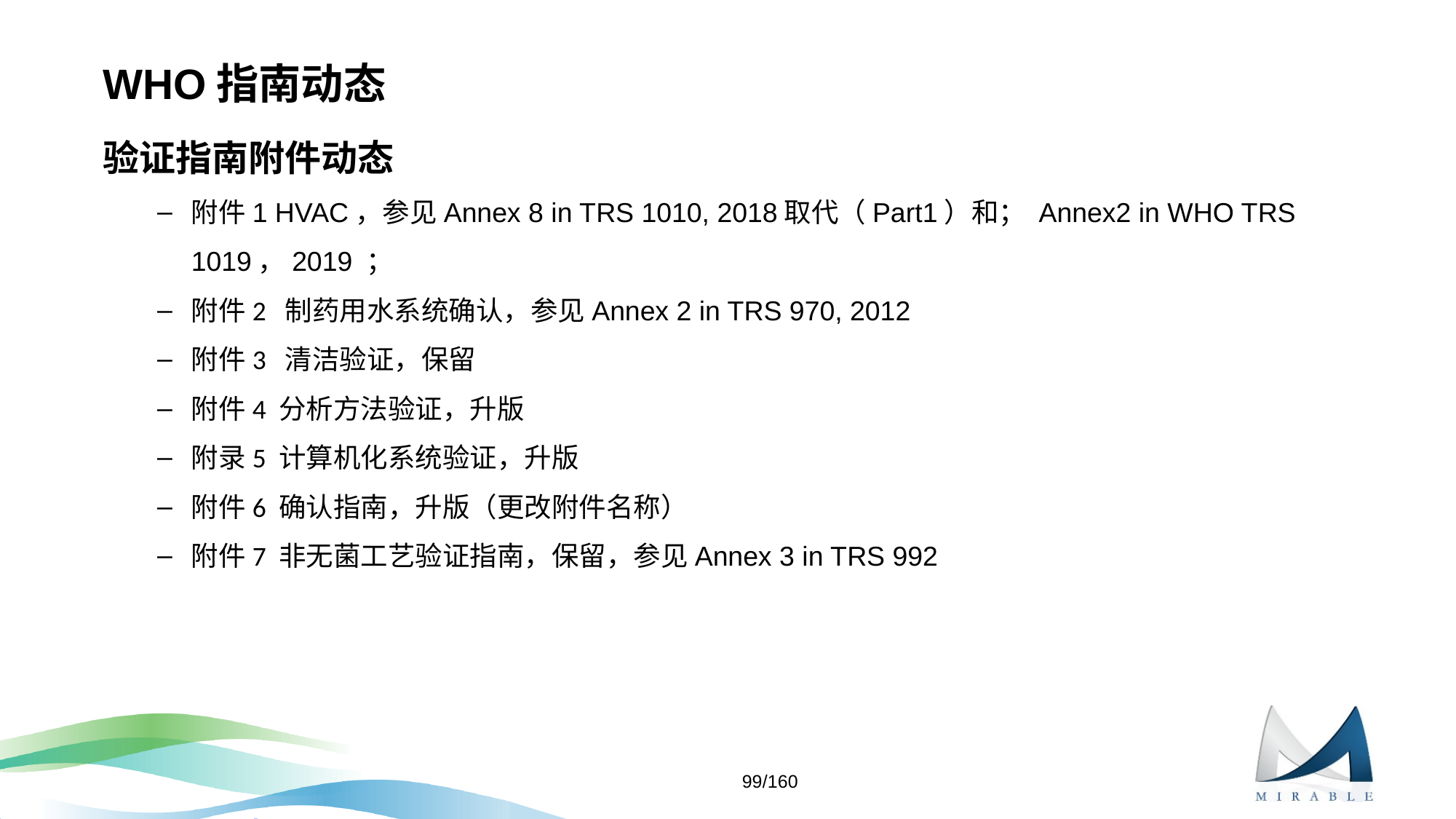

# WHO指南动态
验证指南附件动态
附件1 HVAC，参见Annex 8 in TRS 1010, 2018取代（Part1）和； Annex2 in WHO TRS 1019，2019 ；
附件2  制药用水系统确认，参见Annex 2 in TRS 970, 2012
附件3  清洁验证，保留
附件4 分析方法验证，升版
附录5 计算机化系统验证，升版
附件6 确认指南，升版（更改附件名称）
附件7 非无菌工艺验证指南，保留，参见Annex 3 in TRS 992
99/160